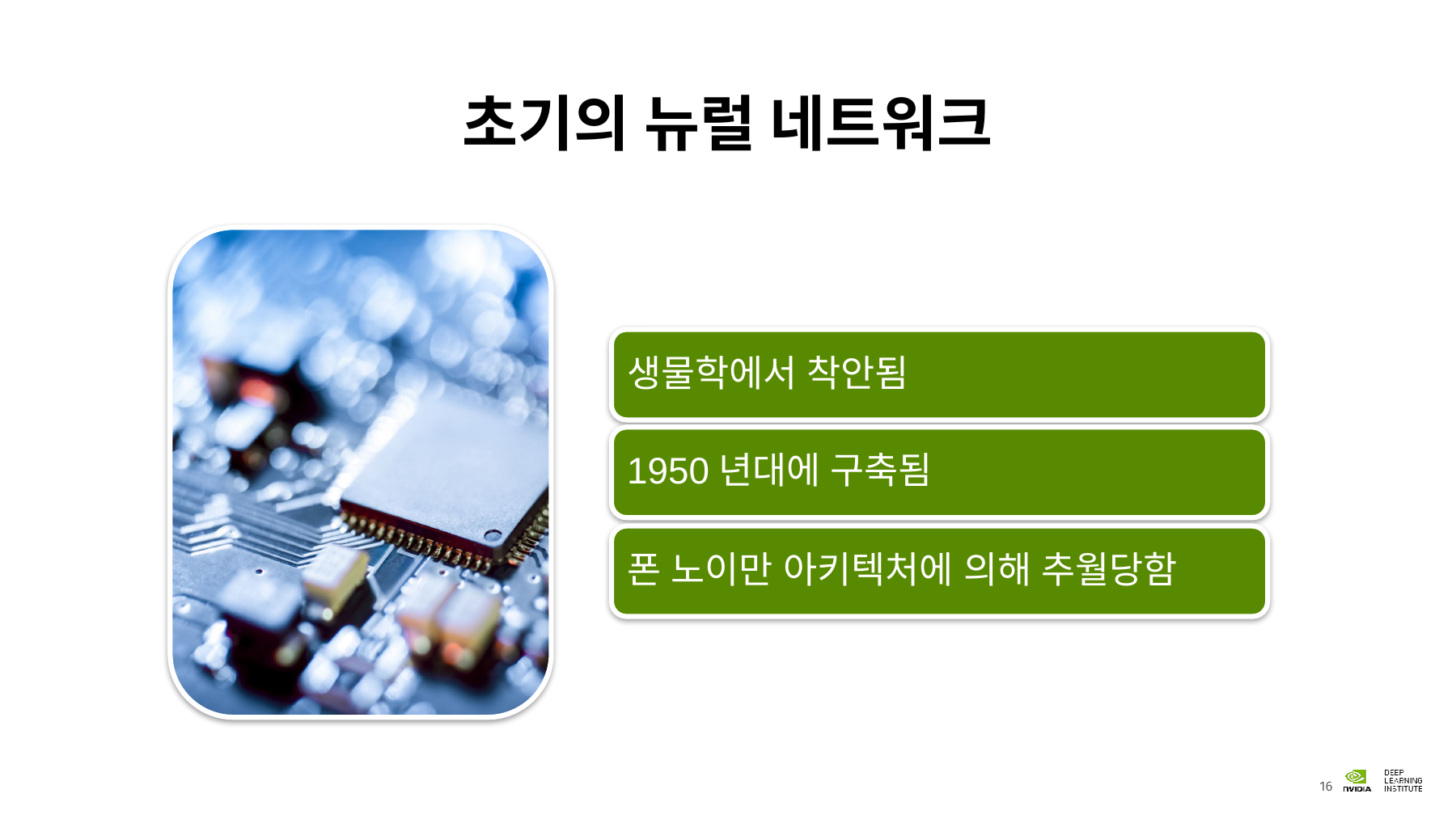

# 초기의 뉴럴 네트워크

생물학에서 착안됨

1950년대에 구축됨

폰 노이만 아키텍처에 의해 추월당함